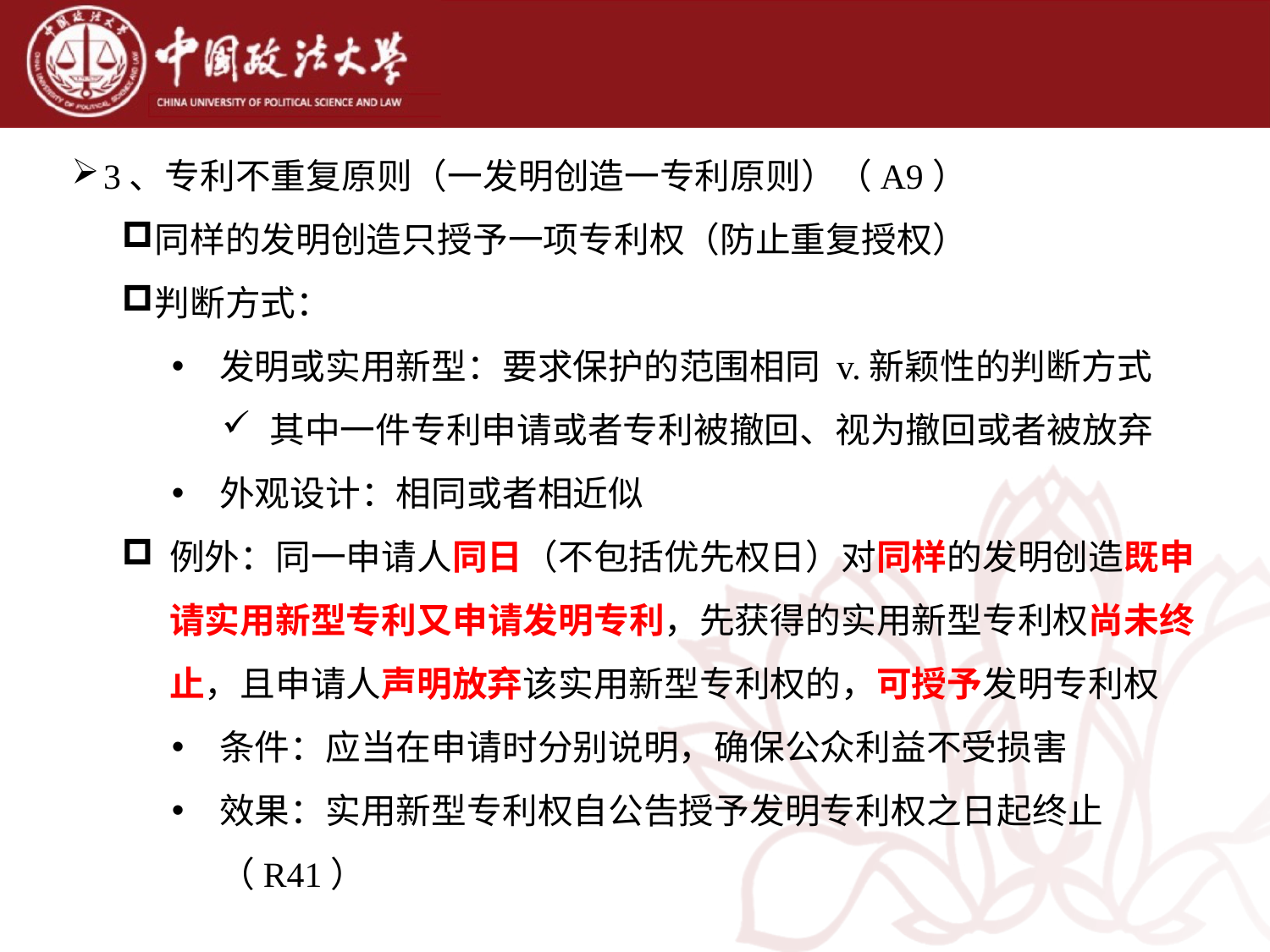

3、专利不重复原则（一发明创造一专利原则）（A9）
同样的发明创造只授予一项专利权（防止重复授权）
判断方式：
发明或实用新型：要求保护的范围相同 v.新颖性的判断方式
其中一件专利申请或者专利被撤回、视为撤回或者被放弃
外观设计：相同或者相近似
例外：同一申请人同日（不包括优先权日）对同样的发明创造既申请实用新型专利又申请发明专利，先获得的实用新型专利权尚未终止，且申请人声明放弃该实用新型专利权的，可授予发明专利权
条件：应当在申请时分别说明，确保公众利益不受损害
效果：实用新型专利权自公告授予发明专利权之日起终止（R41）